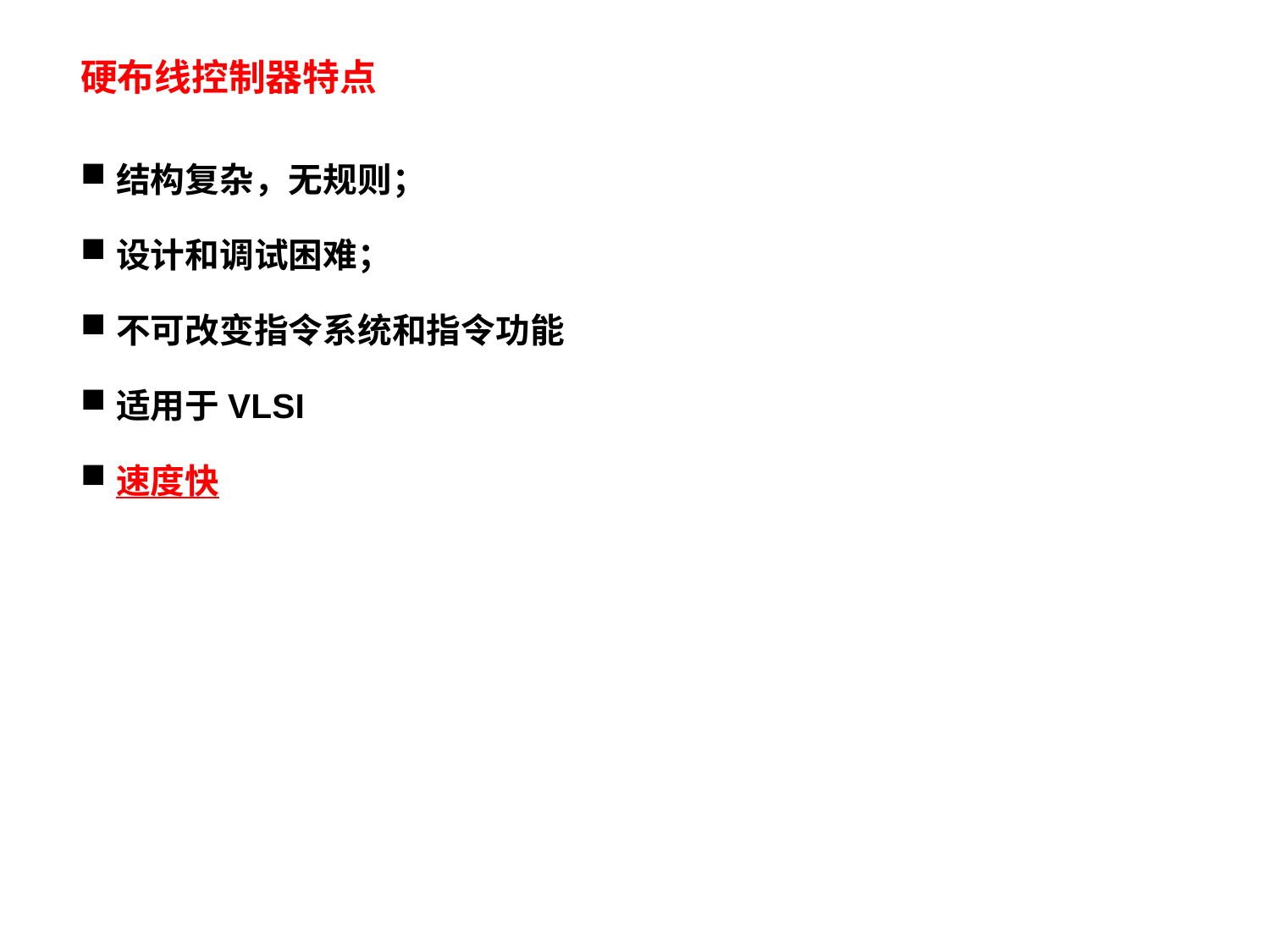

# 硬布线控制器特点
结构复杂，无规则；
设计和调试困难；
不可改变指令系统和指令功能
适用于VLSI
速度快